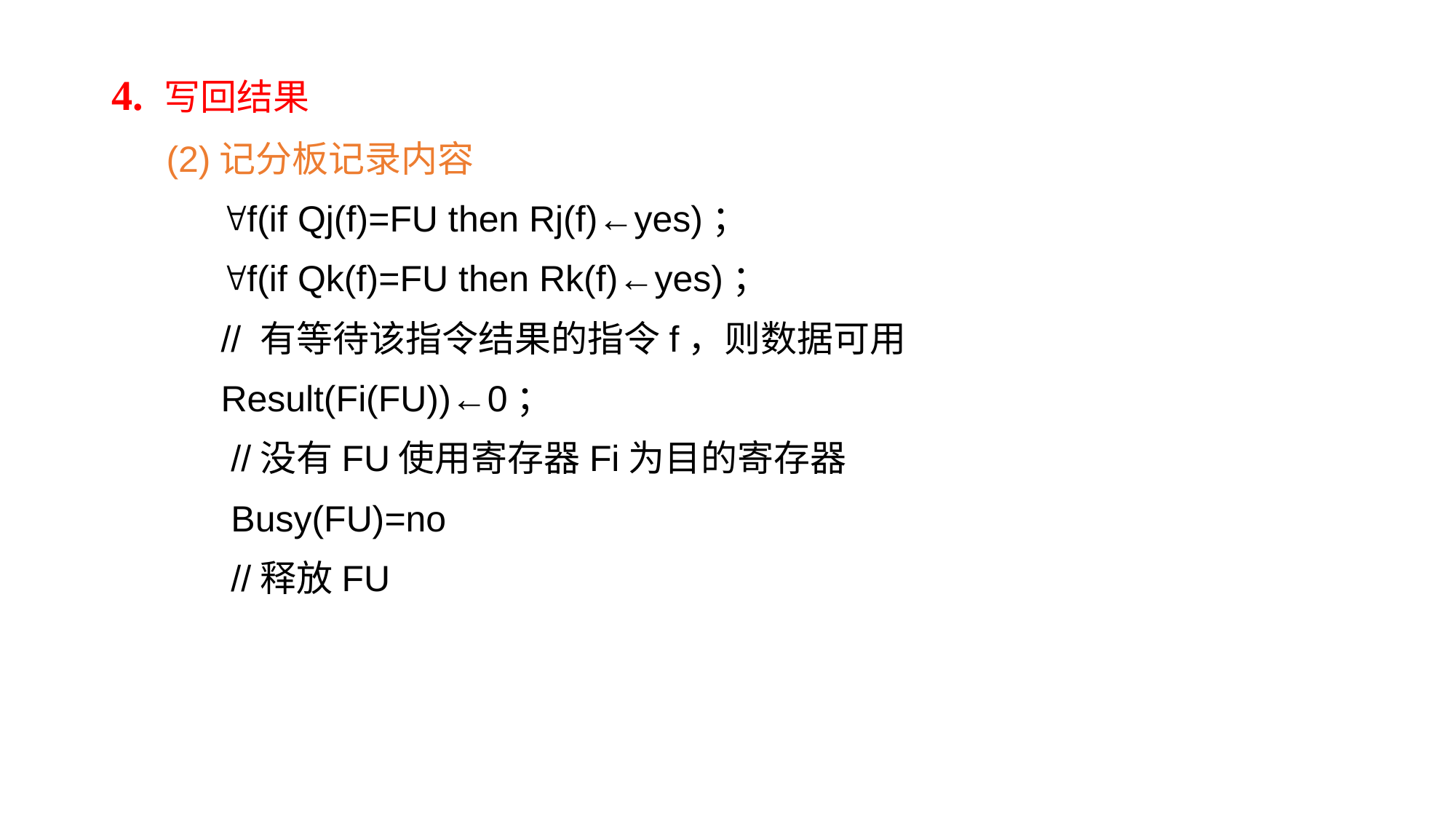

4. 写回结果
(2)记分板记录内容
∀f(if Qj(f)=FU then Rj(f)←yes)；
∀f(if Qk(f)=FU then Rk(f)←yes)；
// 有等待该指令结果的指令f，则数据可用
Result(Fi(FU))←0；
 //没有FU使用寄存器Fi为目的寄存器
 Busy(FU)=no
 //释放FU